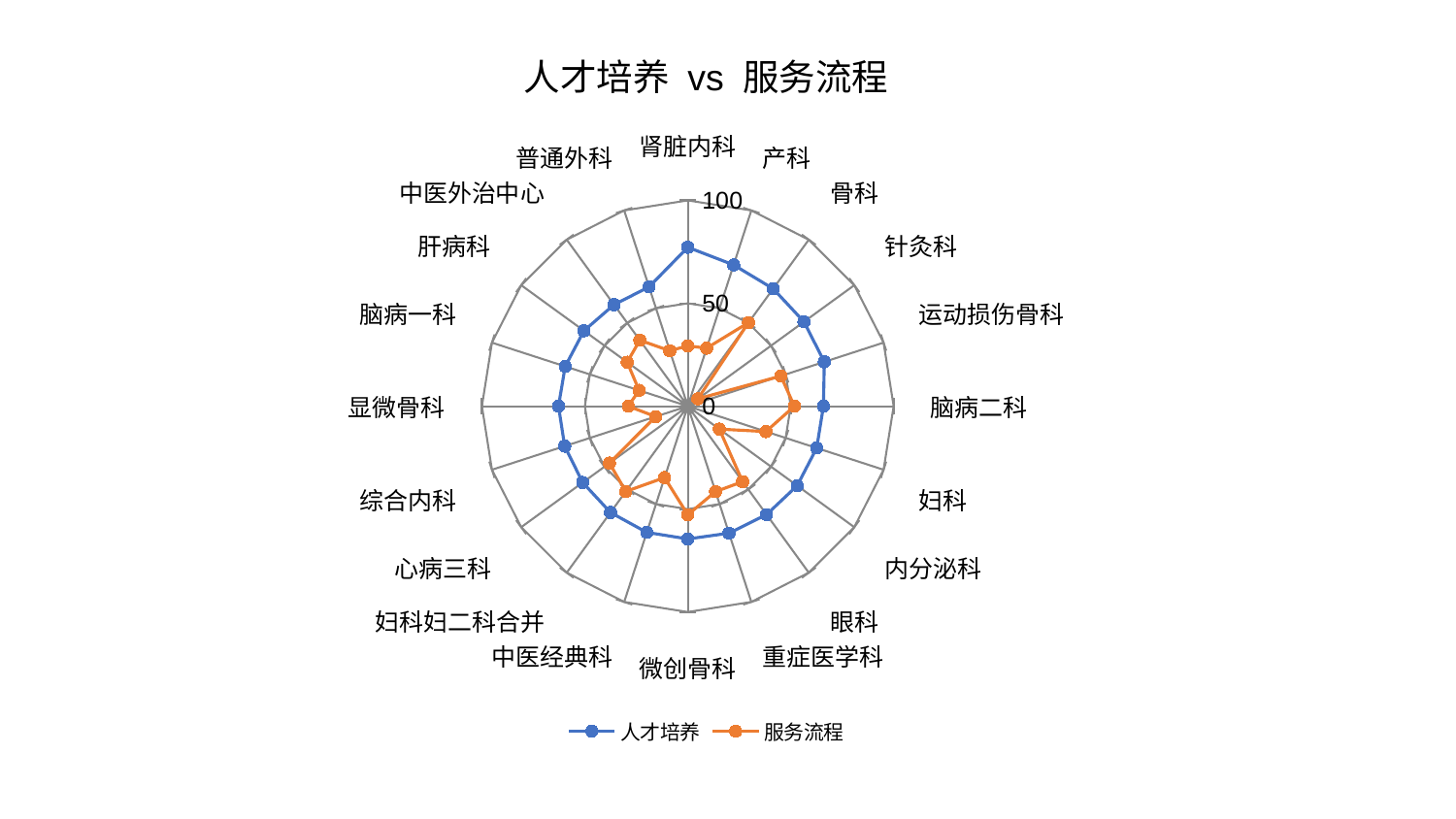

### Chart: 人才培养 vs 服务流程

| Category | 人才培养 | 服务流程 |
|---|---|---|
| 肾脏内科 | 77.20638297849611 | 29.362011401235037 |
| 产科 | 72.16720718812475 | 29.637840465349907 |
| 骨科 | 70.57291016743956 | 50.19227013324333 |
| 针灸科 | 69.7675589166502 | 6.027284809872503 |
| 运动损伤骨科 | 69.75122554811952 | 47.548103616683065 |
| 脑病二科 | 65.91367109105393 | 51.80836131661016 |
| 妇科 | 65.84851364891658 | 39.931720899648525 |
| 内分泌科 | 65.7033658383025 | 18.974787760599096 |
| 眼科 | 65.12424414170617 | 45.33040463291933 |
| 重症医学科 | 64.88834422095063 | 43.651411355196345 |
| 微创骨科 | 64.51346262792462 | 52.738878474827466 |
| 中医经典科 | 64.46152830264931 | 36.500683696639776 |
| 妇科妇二科合并 | 63.860196689818615 | 51.21790107839941 |
| 心病三科 | 63.1061276958637 | 47.0379367404782 |
| 综合内科 | 62.86781755997959 | 16.41541450554084 |
| 显微骨科 | 62.7952994760746 | 28.879133294763218 |
| 脑病一科 | 62.58991034184563 | 24.873904978914993 |
| 肝病科 | 62.345356533663384 | 36.37902799044076 |
| 中医外治中心 | 60.96463526596043 | 39.62395208475685 |
| 普通外科 | 60.93069875161073 | 28.32859240888913 |
93